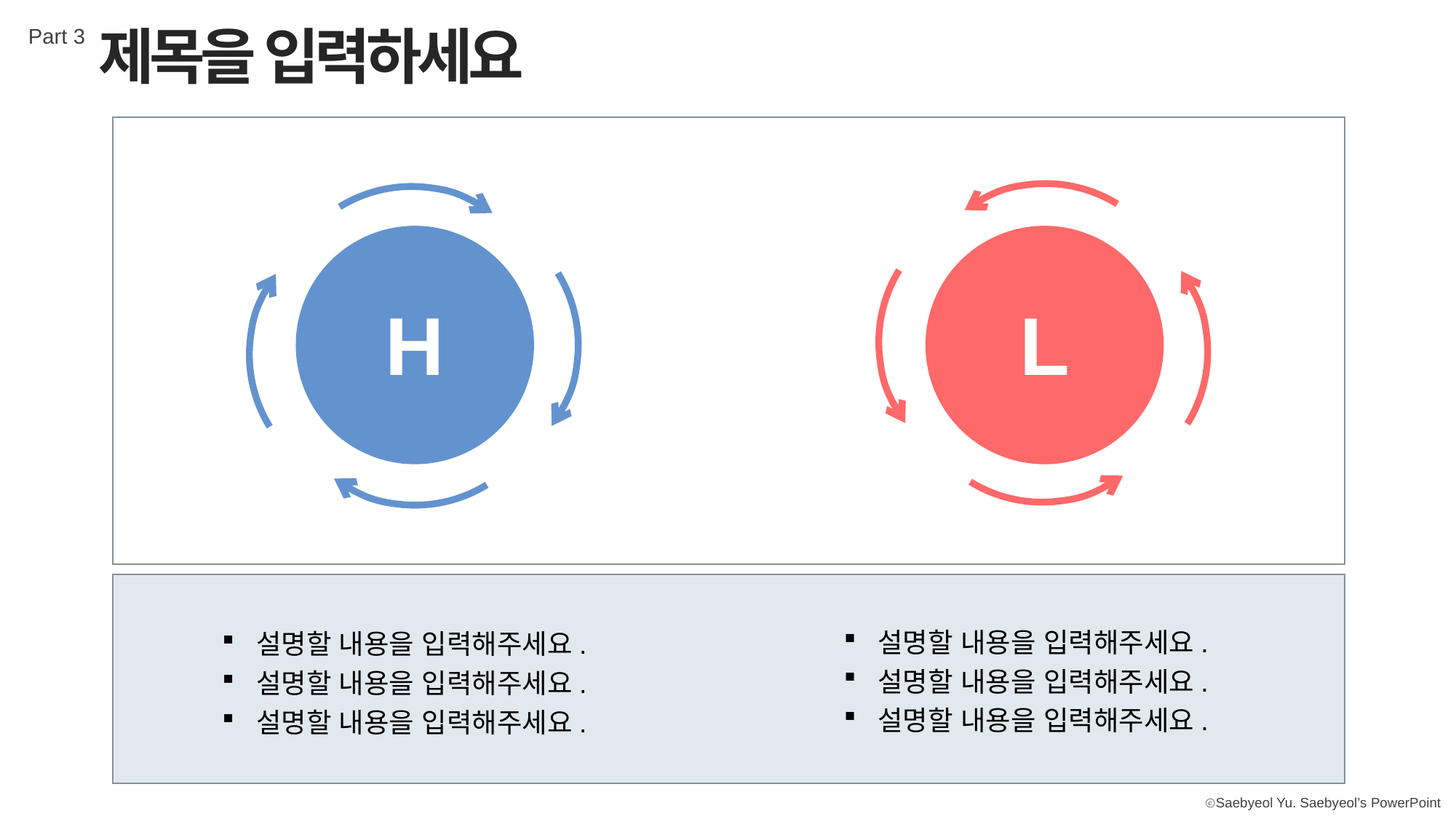

제목을 입력하세요
Part 3

H
L

설명할 내용을 입력해주세요.
설명할 내용을 입력해주세요.
설명할 내용을 입력해주세요.
설명할 내용을 입력해주세요.
설명할 내용을 입력해주세요.
설명할 내용을 입력해주세요.